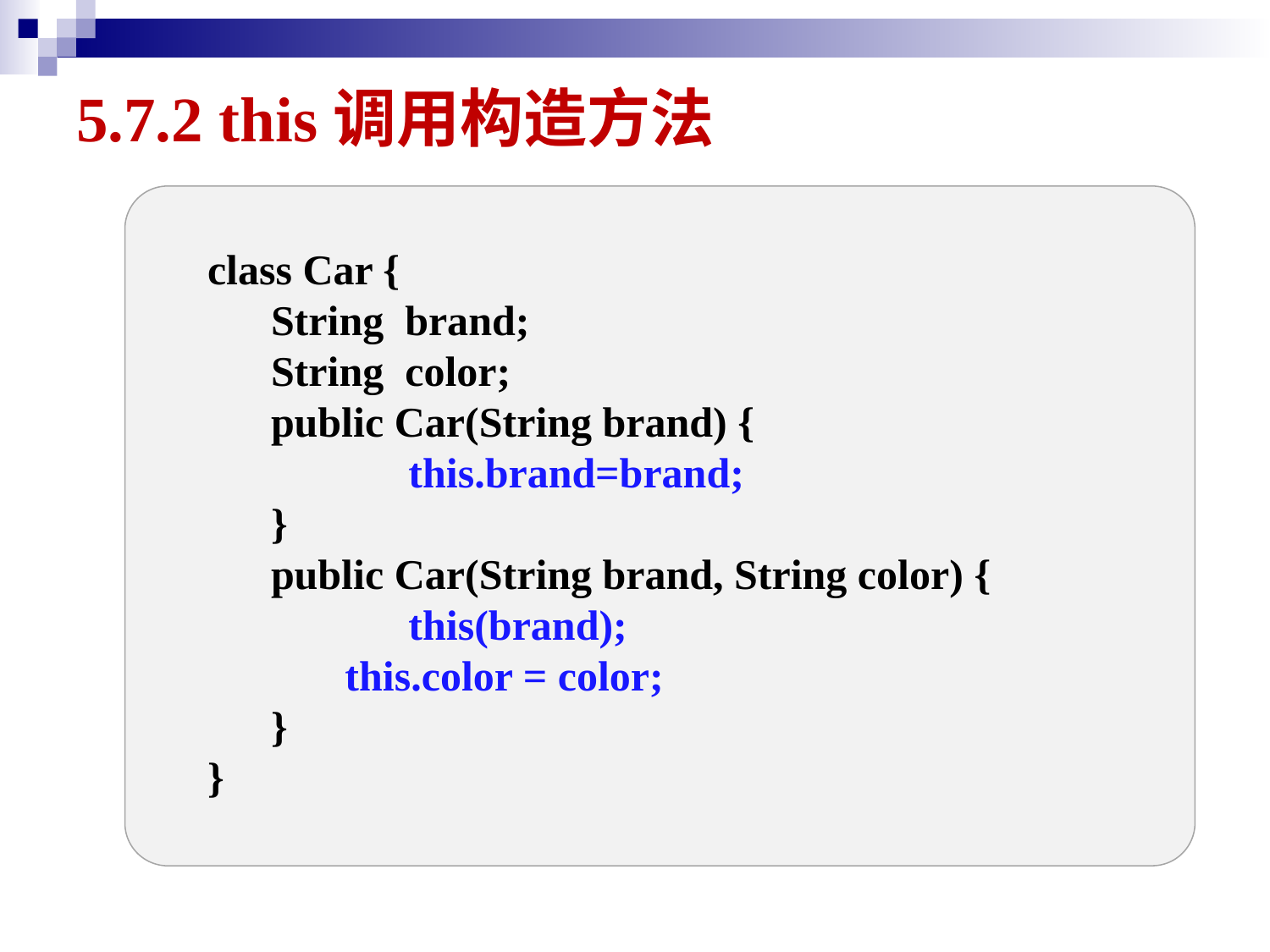

# 5.7.2 this调用构造方法

class Car {
String  brand;
String  color;
public Car(String brand) {
     	 this.brand=brand;
}
public Car(String brand, String color) {
     	 this(brand);
       this.color = color;
}
}